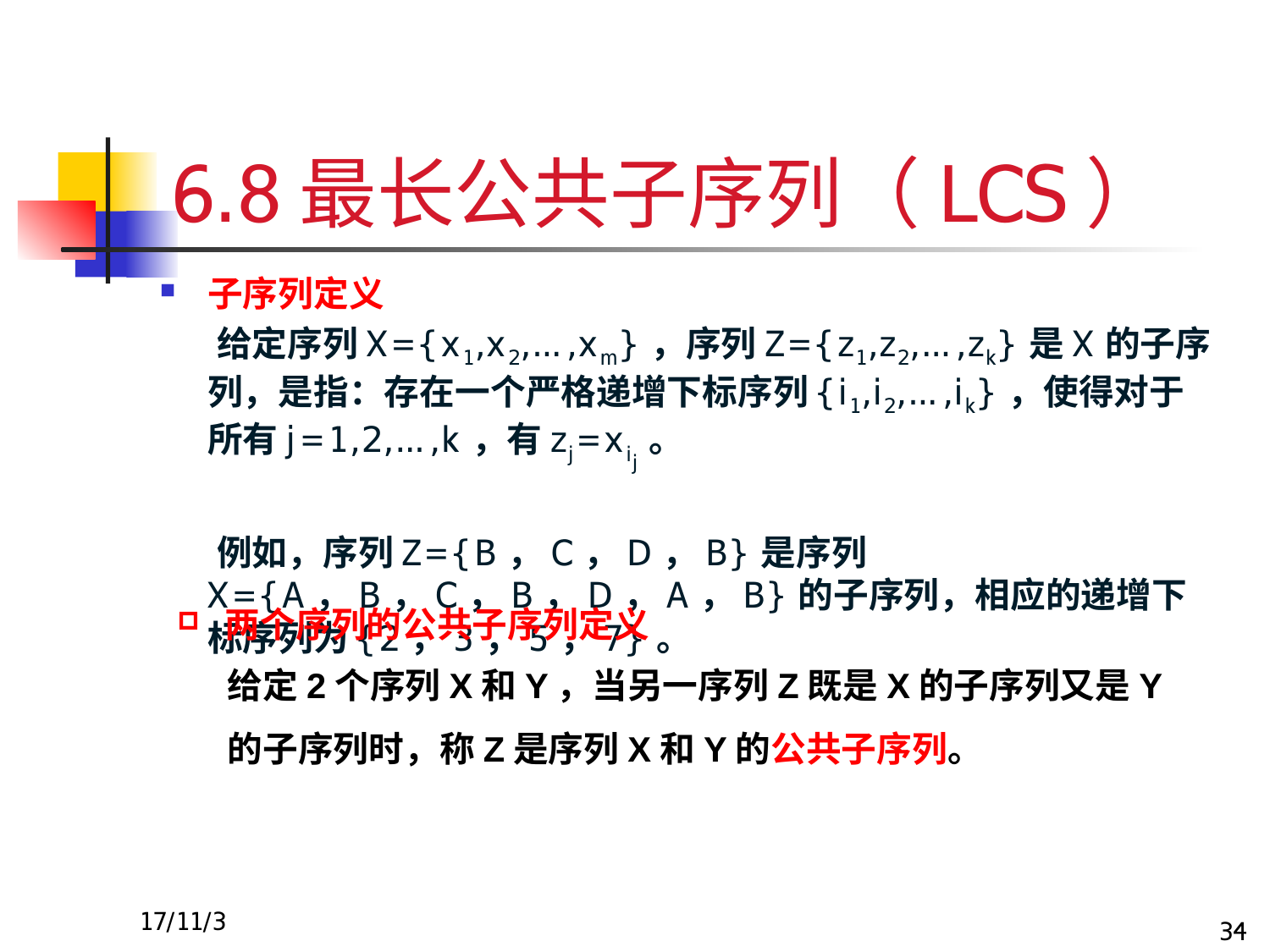

# 6.8最长公共子序列（LCS）
子序列定义
      给定序列X={x1,x2,…,xm}，序列Z={z1,z2,…,zk}是X的子序列，是指：存在一个严格递增下标序列{i1,i2,…,ik}，使得对于所有j=1,2,…,k，有zj=xij。

      例如，序列Z={B，C，D，B}是序列X={A，B，C，B，D，A，B}的子序列，相应的递增下标序列为{2，3，5，7}。

两个序列的公共子序列定义
给定2个序列X和Y，当另一序列Z既是X的子序列又是Y的子序列时，称Z是序列X和Y的公共子序列。
17/11/3
34